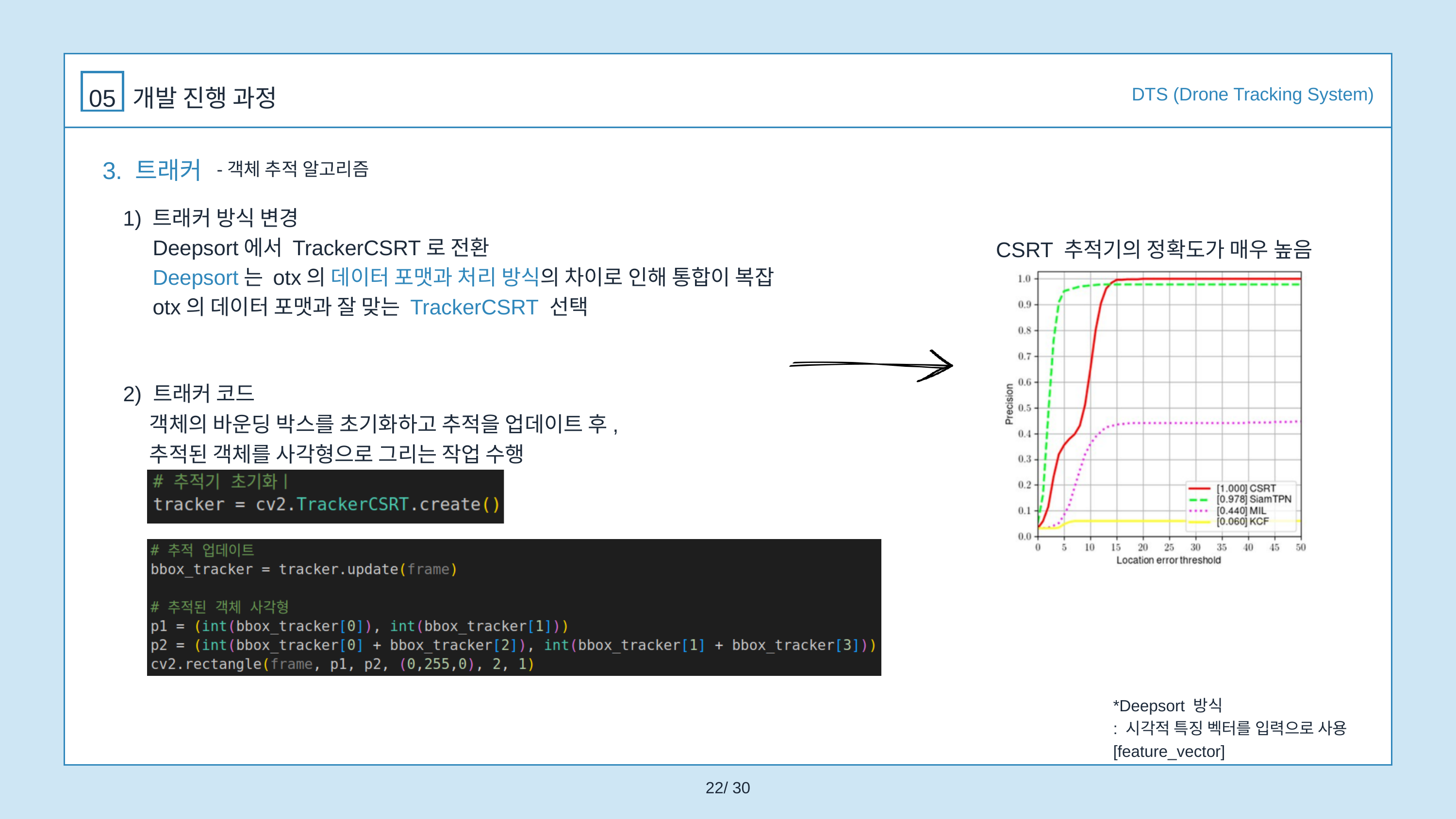

DTS (Drone Tracking System)
05
개발 진행 과정

3. 트래커
-객체 추적 알고리즘
1) 트래커 방식 변경
     Deepsort에서 TrackerCSRT로 전환
     Deepsort는 otx의 데이터 포맷과 처리 방식의 차이로 인해 통합이 복잡
     otx의 데이터 포맷과 잘 맞는 TrackerCSRT 선택
CSRT 추적기의 정확도가 매우 높음

2) 트래커 코드
객체의 바운딩 박스를 초기화하고 추적을 업데이트 후,
추적된 객체를 사각형으로 그리는 작업 수행

*Deepsort 방식
: 시각적 특징 벡터를 입력으로 사용 [feature_vector]
22/ 30